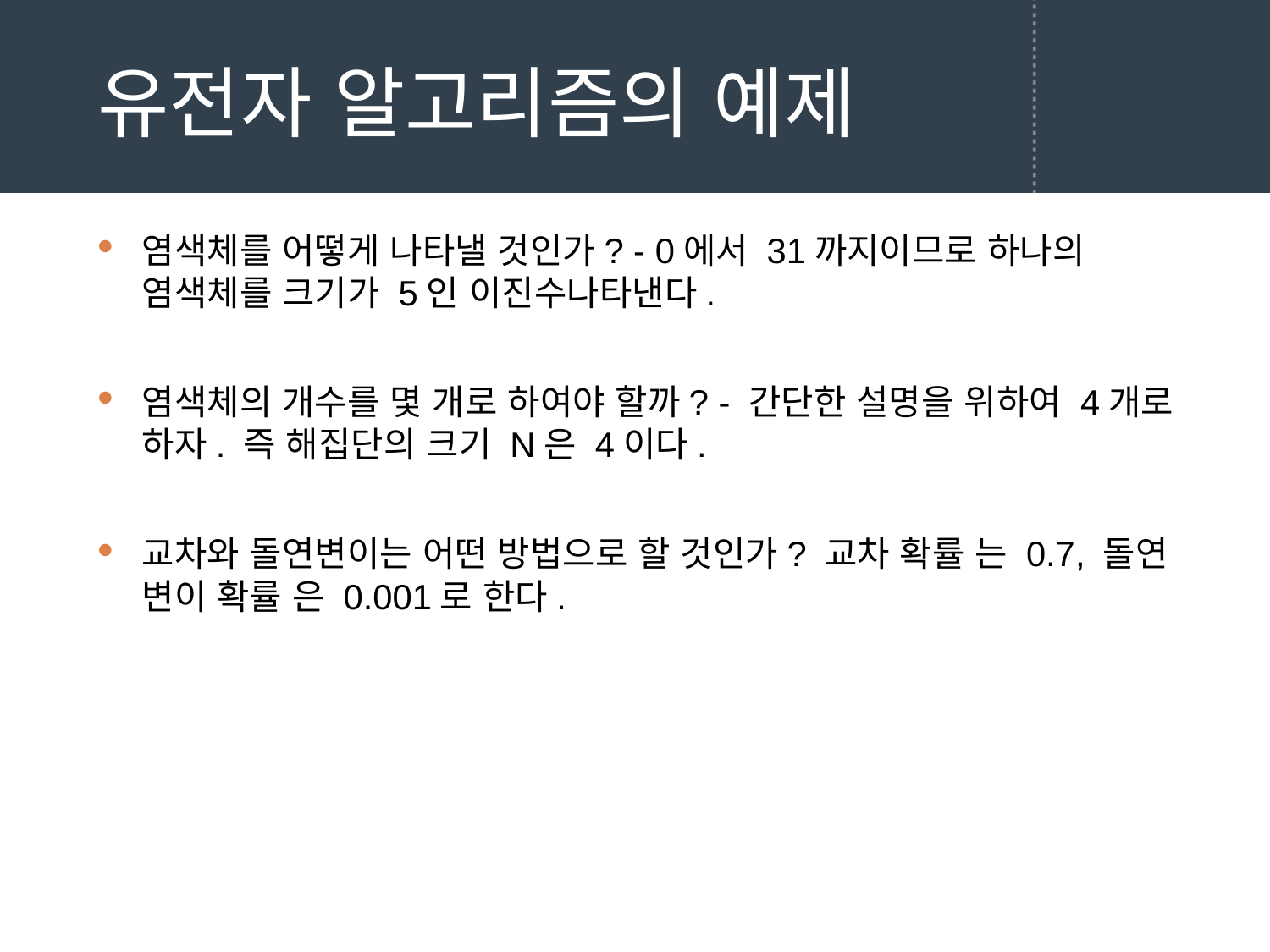

# 유전자 알고리즘의 예제
염색체를 어떻게 나타낼 것인가? - 0에서 31까지이므로 하나의 염색체를 크기가 5인 이진수나타낸다.

염색체의 개수를 몇 개로 하여야 할까? - 간단한 설명을 위하여 4개로 하자. 즉 해집단의 크기 N은 4이다.

교차와 돌연변이는 어떤 방법으로 할 것인가? 교차 확률 는 0.7, 돌연 변이 확률 은 0.001로 한다.